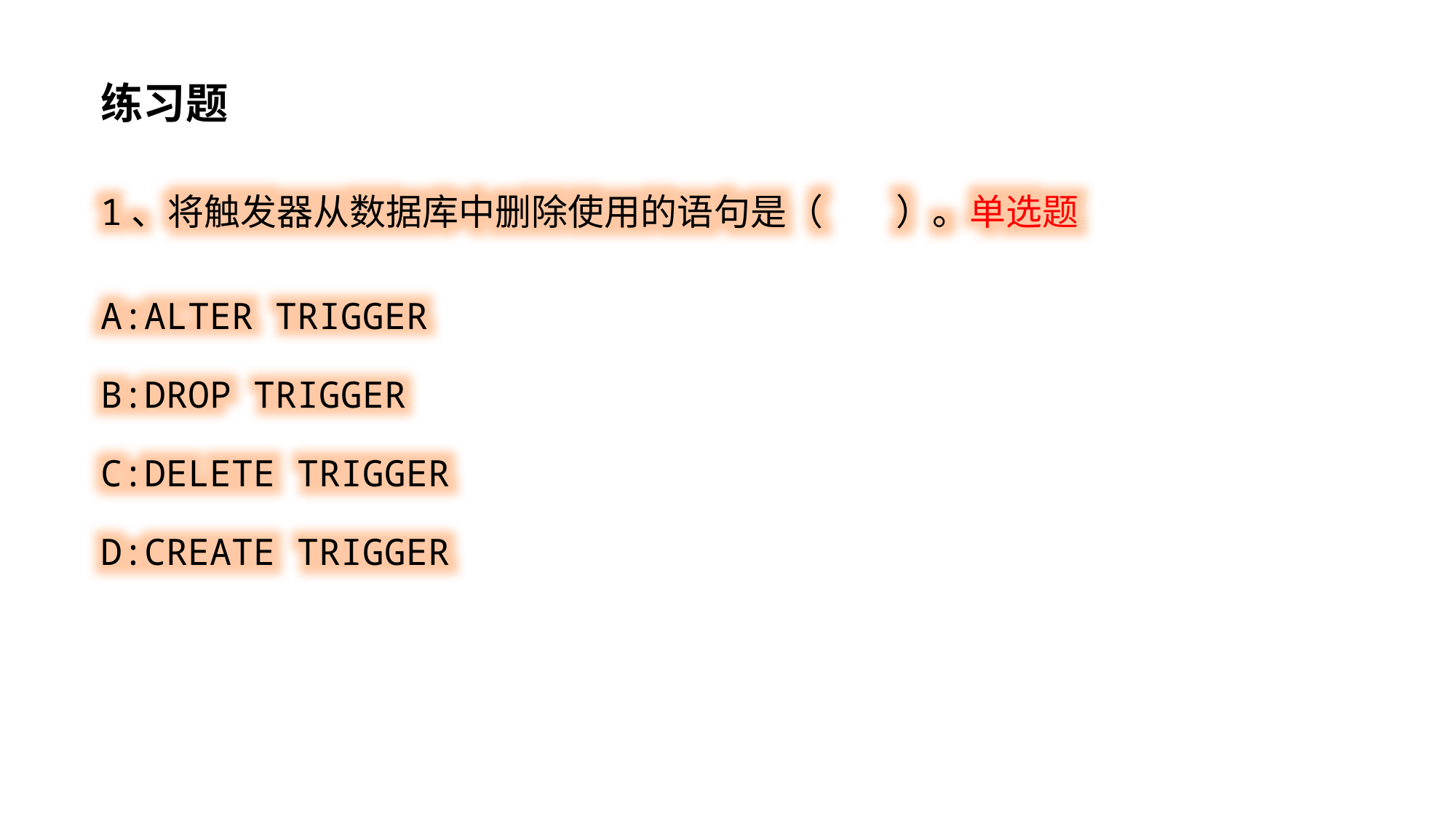

练习题
1、将触发器从数据库中删除使用的语句是（         ）。单选题

A:ALTER TRIGGER

B:DROP TRIGGER

C:DELETE TRIGGER

D:CREATE TRIGGER